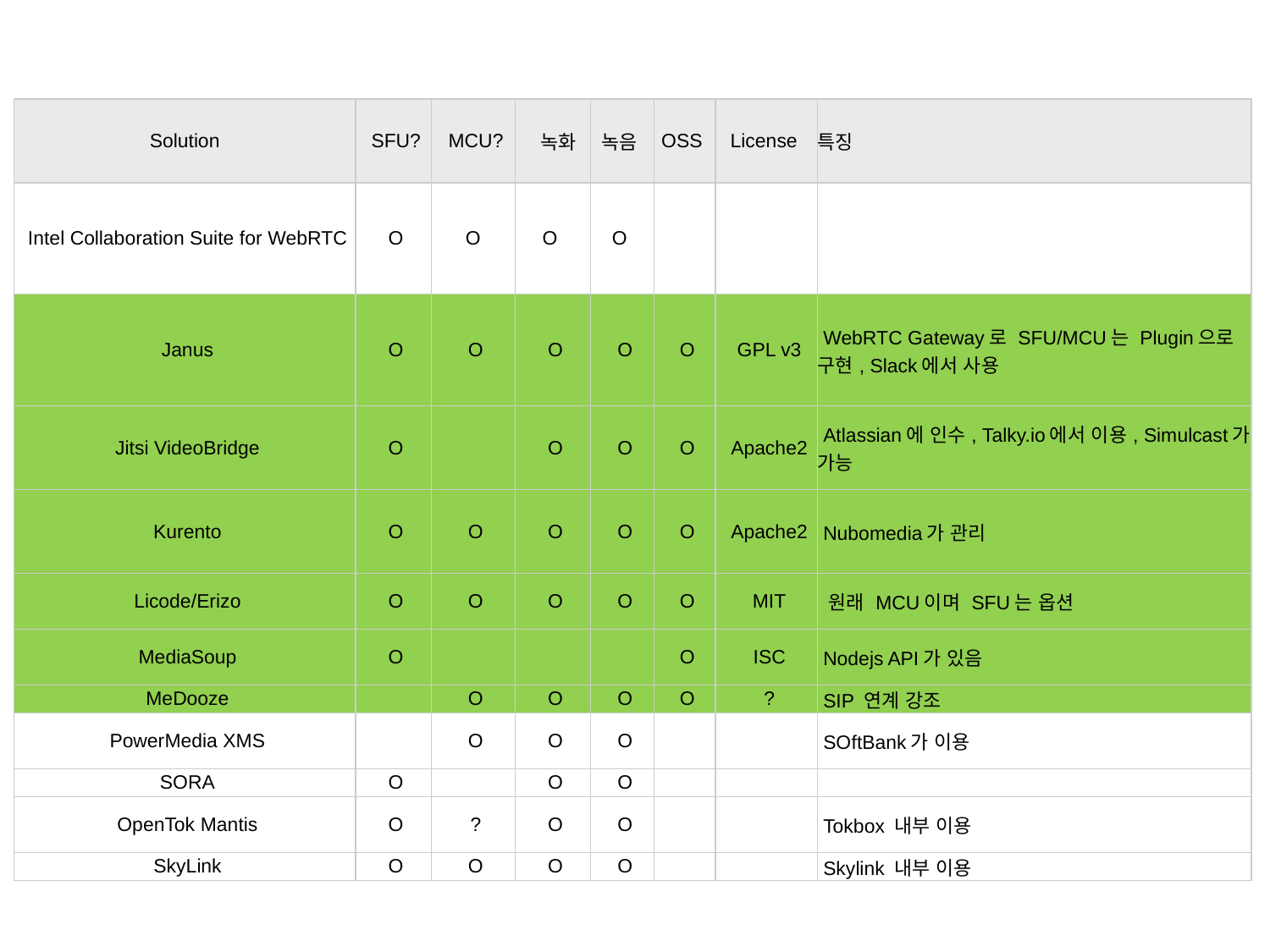

| Solution | SFU? | MCU? | 녹화 | 녹음 | OSS | License | 특징 |
| --- | --- | --- | --- | --- | --- | --- | --- |
| Intel Collaboration Suite for WebRTC | O | O | O | O |  |  |  |
| Janus | O | O | O | O | O | GPL v3 | WebRTC Gateway로 SFU/MCU는 Plugin으로 구현, Slack에서 사용 |
| Jitsi VideoBridge | O |  | O | O | O | Apache2 | Atlassian에 인수, Talky.io에서 이용, Simulcast가 가능 |
| Kurento | O | O | O | O | O | Apache2 | Nubomedia가 관리 |
| Licode/Erizo | O | O | O | O | O | MIT | 원래 MCU이며 SFU는 옵션 |
| MediaSoup | O |  |  |  | O | ISC | Nodejs API가 있음 |
| MeDooze |  | O | O | O | O | ? | SIP 연계 강조 |
| PowerMedia XMS |  | O | O | O |  |  | SOftBank가 이용 |
| SORA | O |  | O | O |  |  |  |
| OpenTok Mantis | O | ? | O | O |  |  | Tokbox 내부 이용 |
| SkyLink | O | O | O | O |  |  | Skylink 내부 이용 |